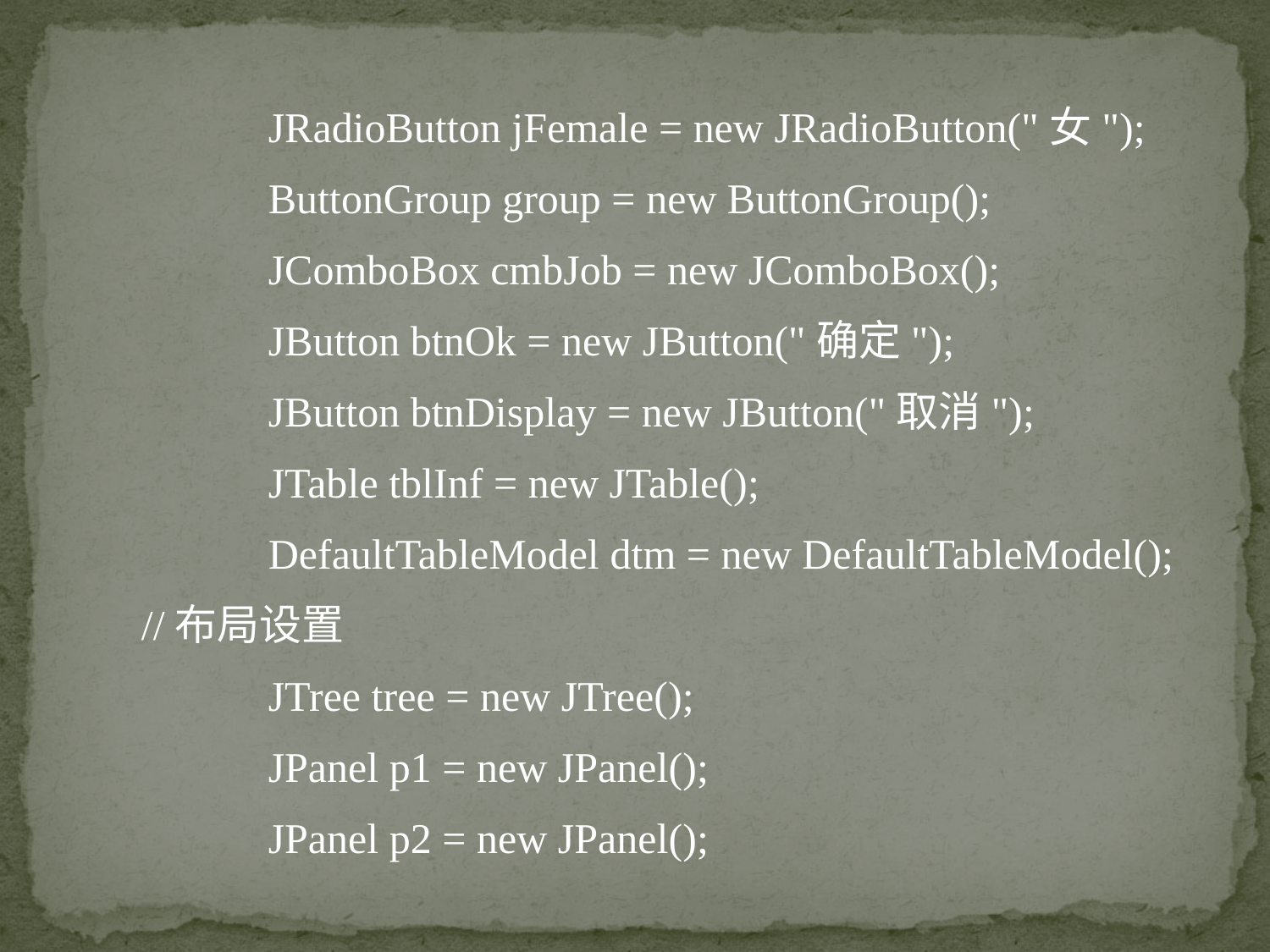

JRadioButton jFemale = new JRadioButton("女");
	ButtonGroup group = new ButtonGroup();
	JComboBox cmbJob = new JComboBox();
	JButton btnOk = new JButton("确定");
	JButton btnDisplay = new JButton("取消");
	JTable tblInf = new JTable();
	DefaultTableModel dtm = new DefaultTableModel();
//布局设置
	JTree tree = new JTree();
	JPanel p1 = new JPanel();
	JPanel p2 = new JPanel();